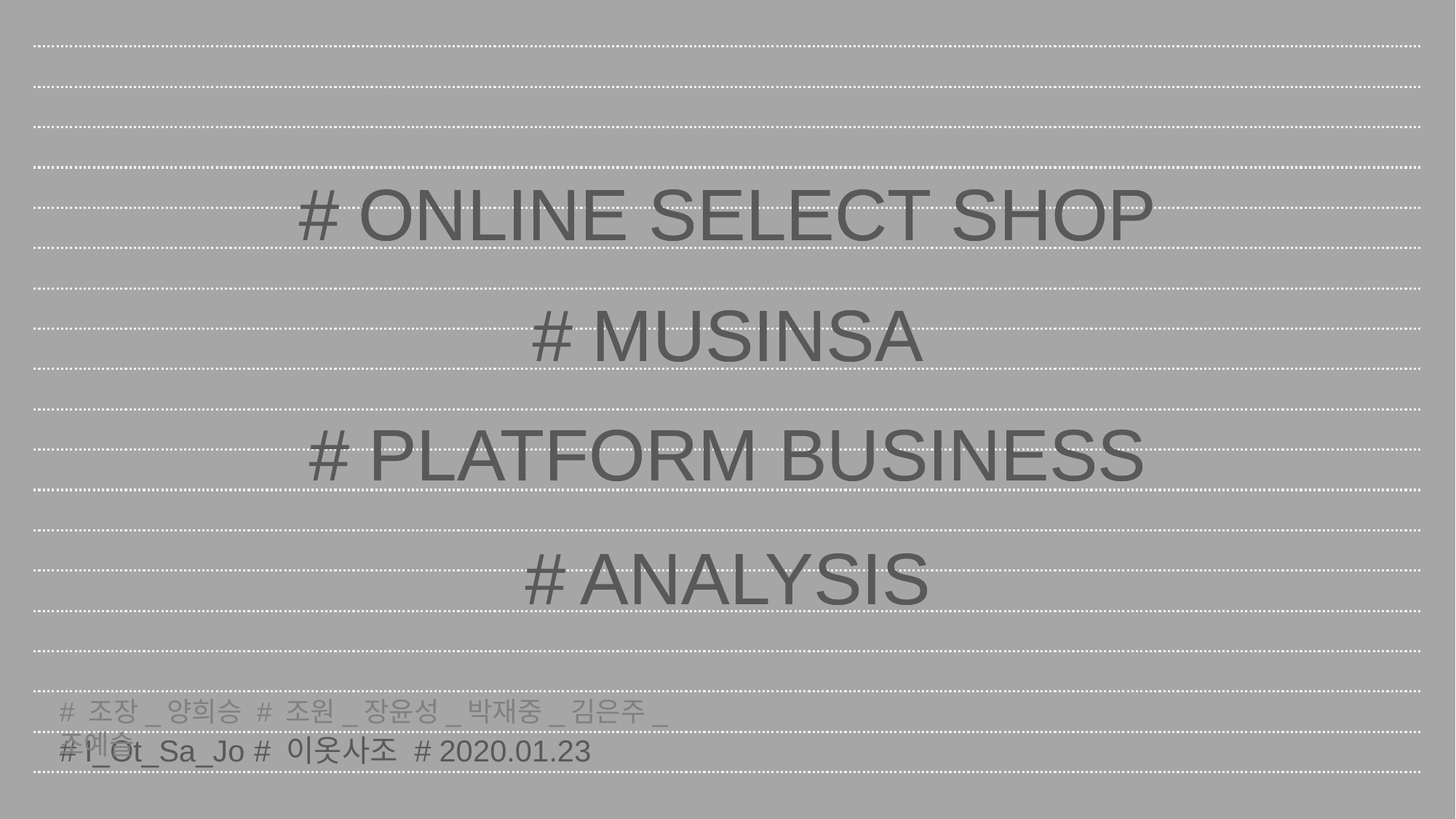

# ONLINE SELECT SHOP
# ONLINE SELECT SHOP
# MUSINSA
# MUSINSA
# PLATFORM BUSINESS
# PLATFORM BUSINESS
# ANALYSIS
# ANALYSIS
# 조장_양희승 # 조원_장윤성_박재중_김은주_조예슬
# I_Ot_Sa_Jo # 이옷사조 # 2020.01.23